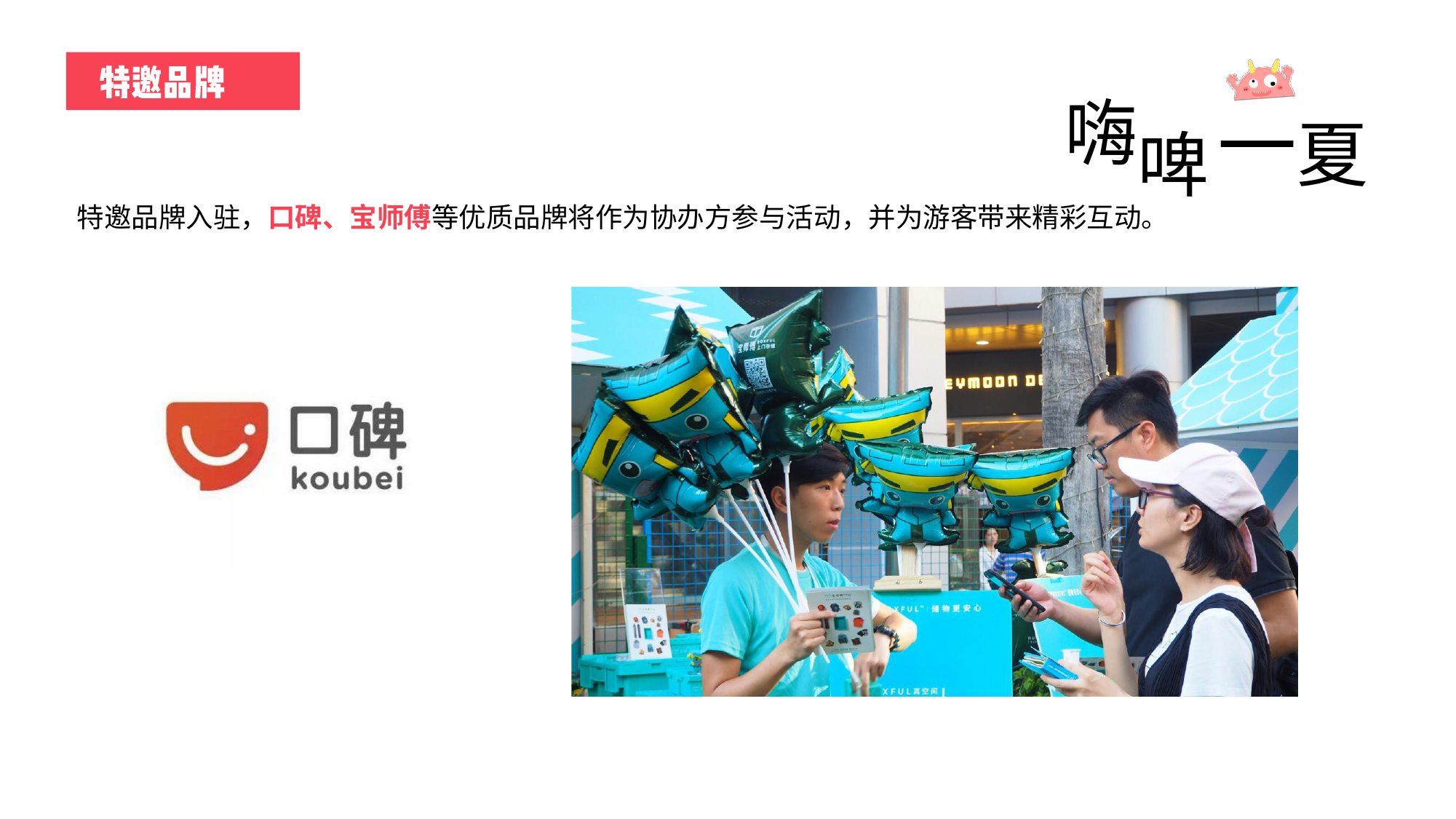

嗨啤一夏

特邀品牌入驻，口碑、宝师傅等优质品牌将作为协办方参与活动，并为游客带来精彩互动。